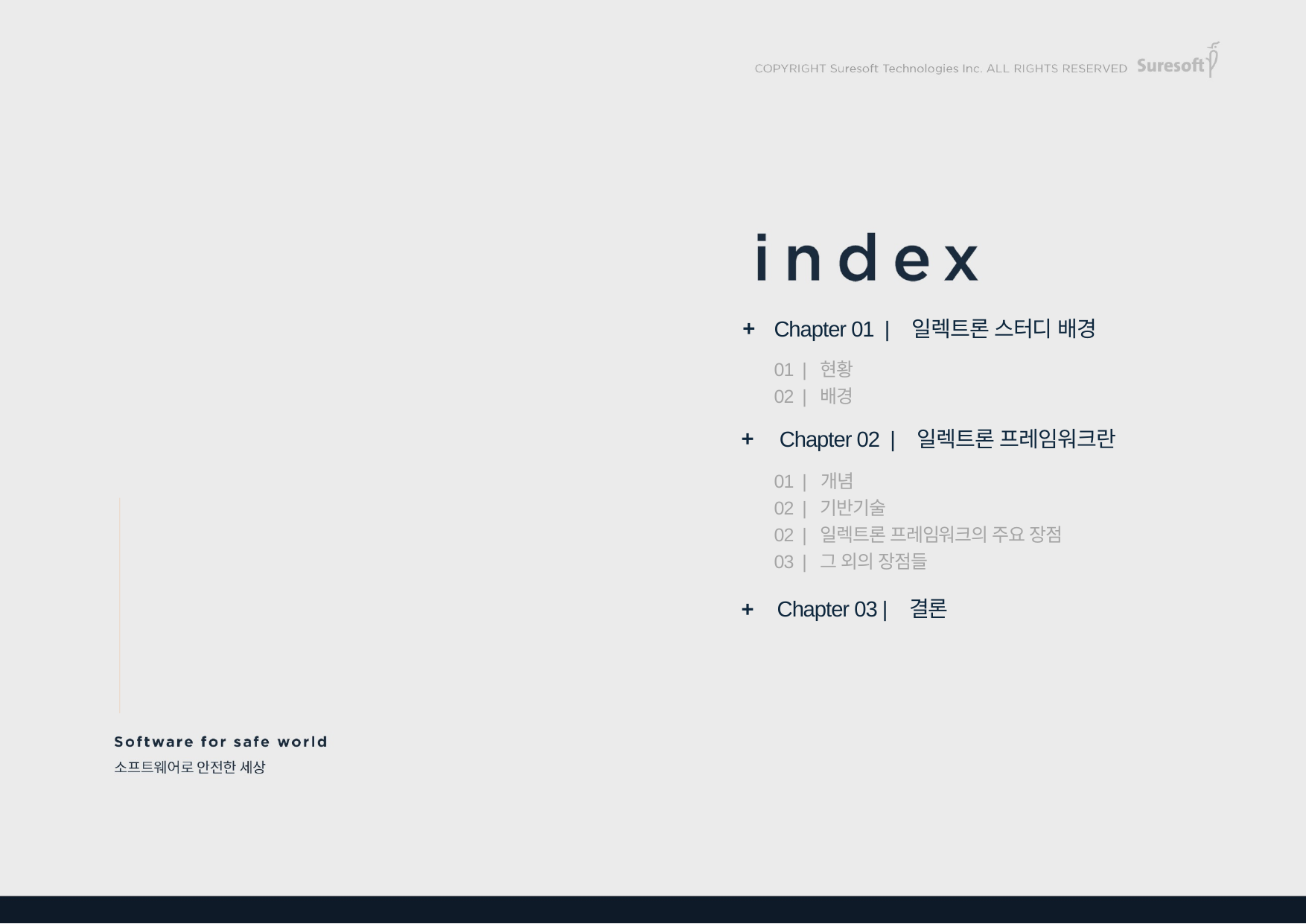

+
Chapter 01  |   일렉트론 스터디 배경
01  |  현황
02  |  배경
+
Chapter 02  |   일렉트론 프레임워크란
01  |  개념
02  |  기반기술
02  |  일렉트론 프레임워크의 주요 장점
03  |  그 외의 장점들
+
Chapter 03 |   결론